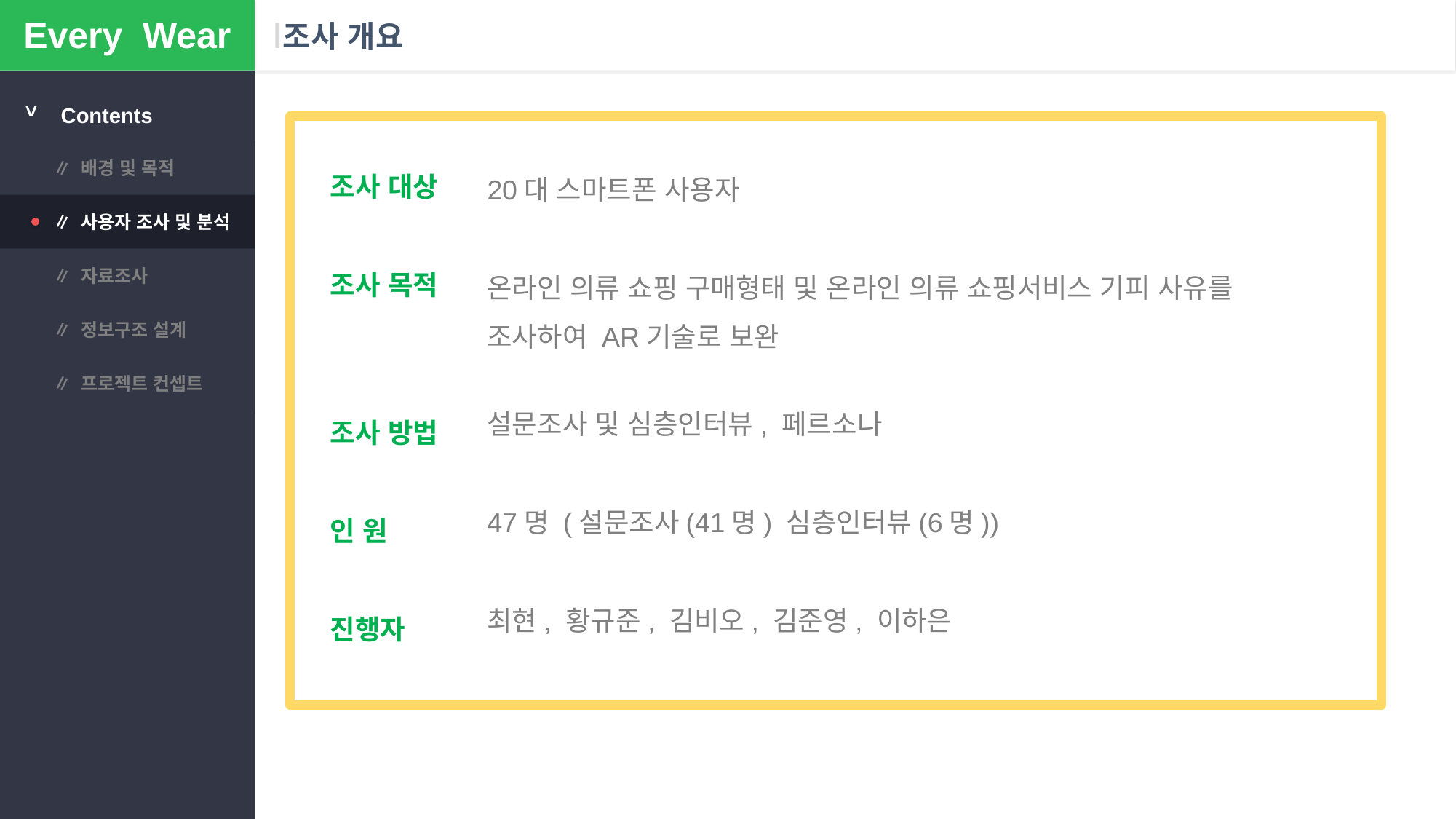

Every  Wear
# 조사 개요
>
Contents

∥ 배경 및 목적
조사 대상

조사 목적

조사 방법

인 원

진행자

20대 스마트폰 사용자

온라인 의류 쇼핑 구매형태 및 온라인 의류 쇼핑서비스 기피 사유를
조사하여 AR기술로 보완

설문조사 및 심층인터뷰, 페르소나

47명 (설문조사(41명) 심층인터뷰(6명))

최현, 황규준, 김비오, 김준영, 이하은
∥ 사용자 조사 및 분석

∥ 자료조사
∥ 정보구조 설계
∥ 프로젝트 컨셉트